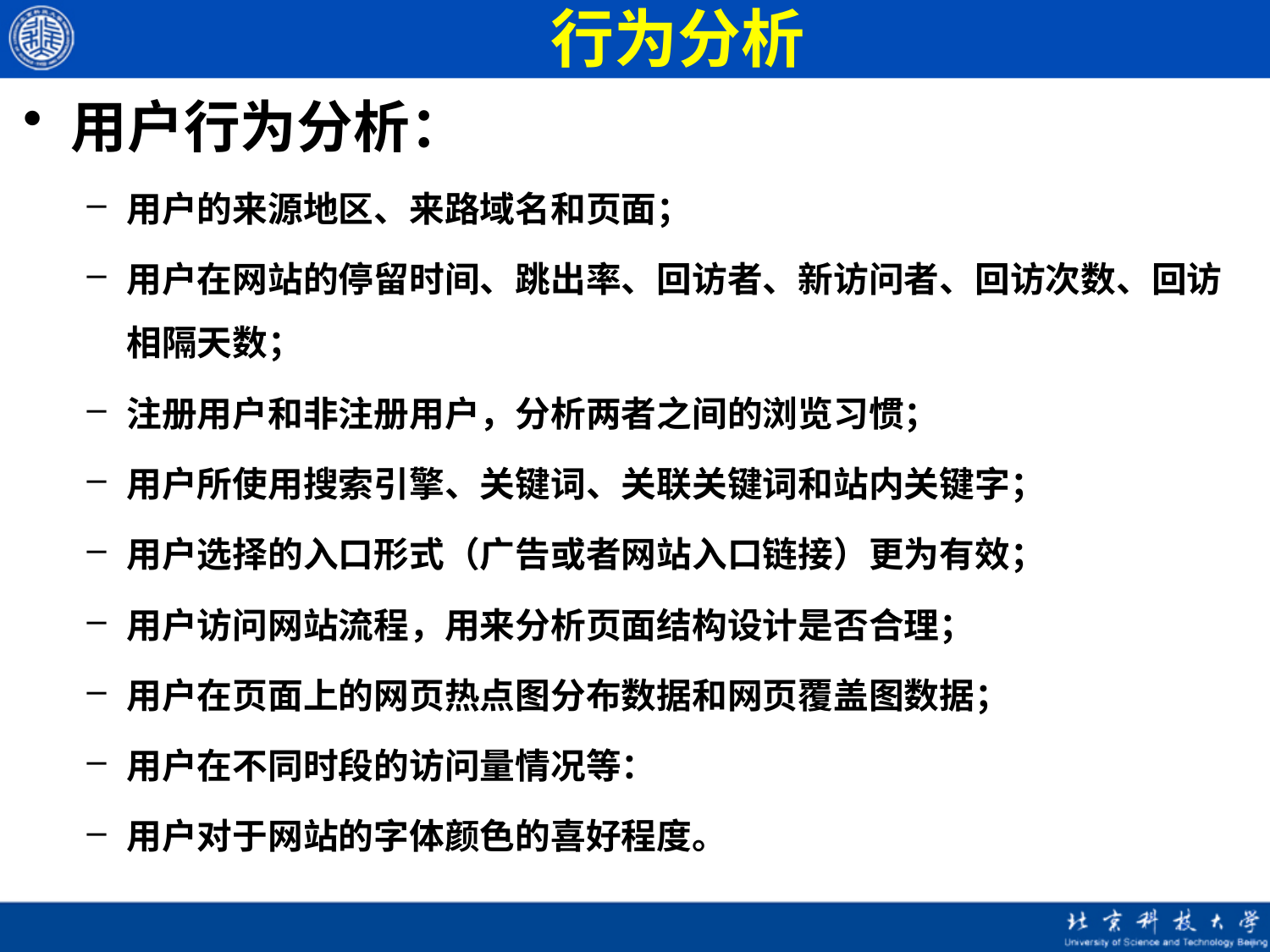

# 行为分析
用户行为分析：
用户的来源地区、来路域名和页面；
用户在网站的停留时间、跳出率、回访者、新访问者、回访次数、回访相隔天数；
注册用户和非注册用户，分析两者之间的浏览习惯；
用户所使用搜索引擎、关键词、关联关键词和站内关键字；
用户选择的入口形式（广告或者网站入口链接）更为有效；
用户访问网站流程，用来分析页面结构设计是否合理；
用户在页面上的网页热点图分布数据和网页覆盖图数据；
用户在不同时段的访问量情况等：
用户对于网站的字体颜色的喜好程度。